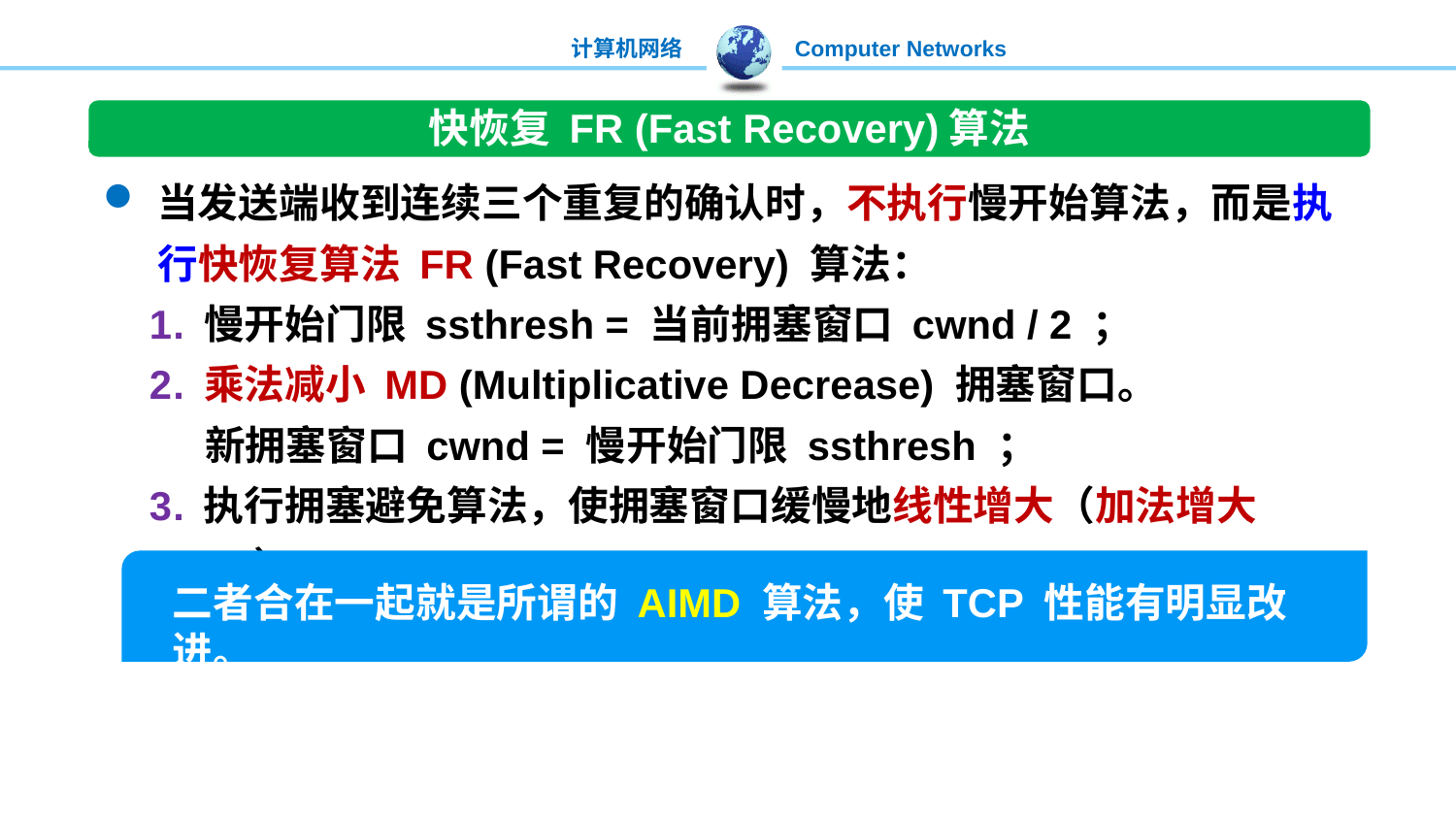

快恢复 FR (Fast Recovery)算法

当发送端收到连续三个重复的确认时，不执行慢开始算法，而是执行快恢复算法 FR (Fast Recovery) 算法：
慢开始门限 ssthresh = 当前拥塞窗口 cwnd / 2 ；
乘法减小 MD (Multiplicative Decrease) 拥塞窗口。
     新拥塞窗口 cwnd = 慢开始门限 ssthresh ；
执行拥塞避免算法，使拥塞窗口缓慢地线性增大（加法增大 AI）。

二者合在一起就是所谓的 AIMD 算法，使 TCP 性能有明显改进。